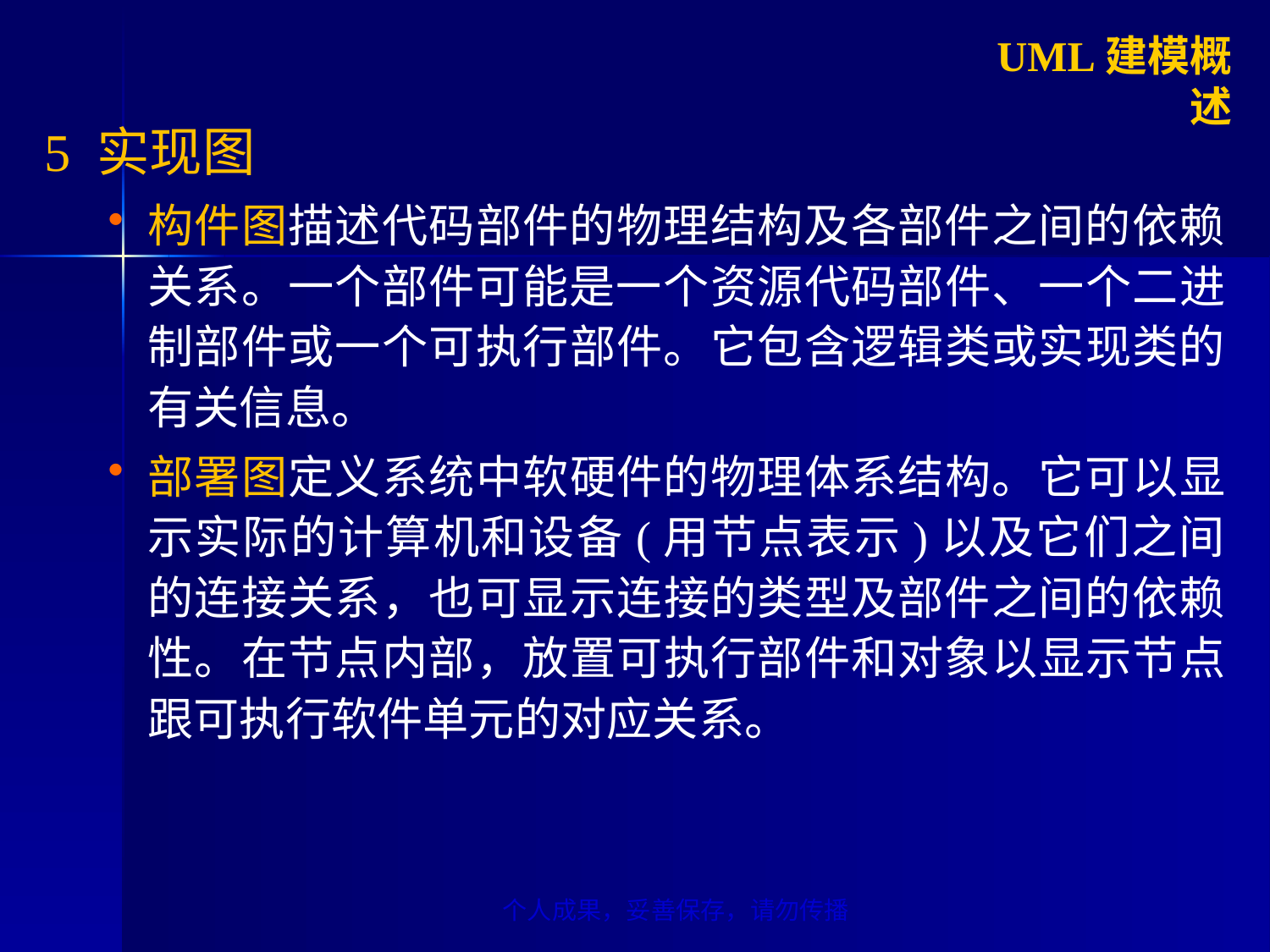

UML建模概述
5 实现图
构件图描述代码部件的物理结构及各部件之间的依赖关系。一个部件可能是一个资源代码部件、一个二进制部件或一个可执行部件。它包含逻辑类或实现类的有关信息。
部署图定义系统中软硬件的物理体系结构。它可以显示实际的计算机和设备(用节点表示)以及它们之间的连接关系，也可显示连接的类型及部件之间的依赖性。在节点内部，放置可执行部件和对象以显示节点跟可执行软件单元的对应关系。
个人成果，妥善保存，请勿传播